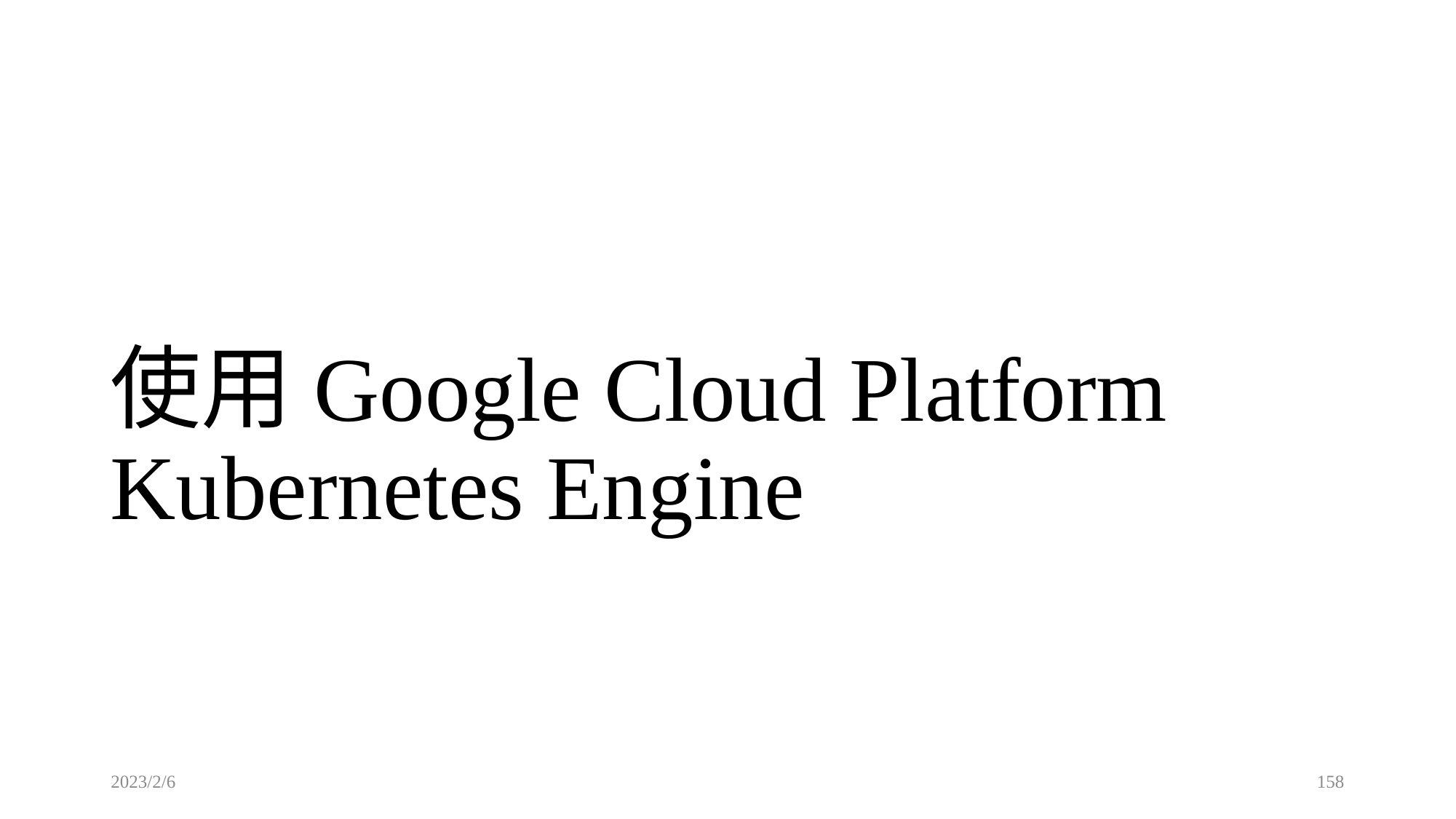

# 使用Google Cloud Platform Kubernetes Engine

2023/2/6
158